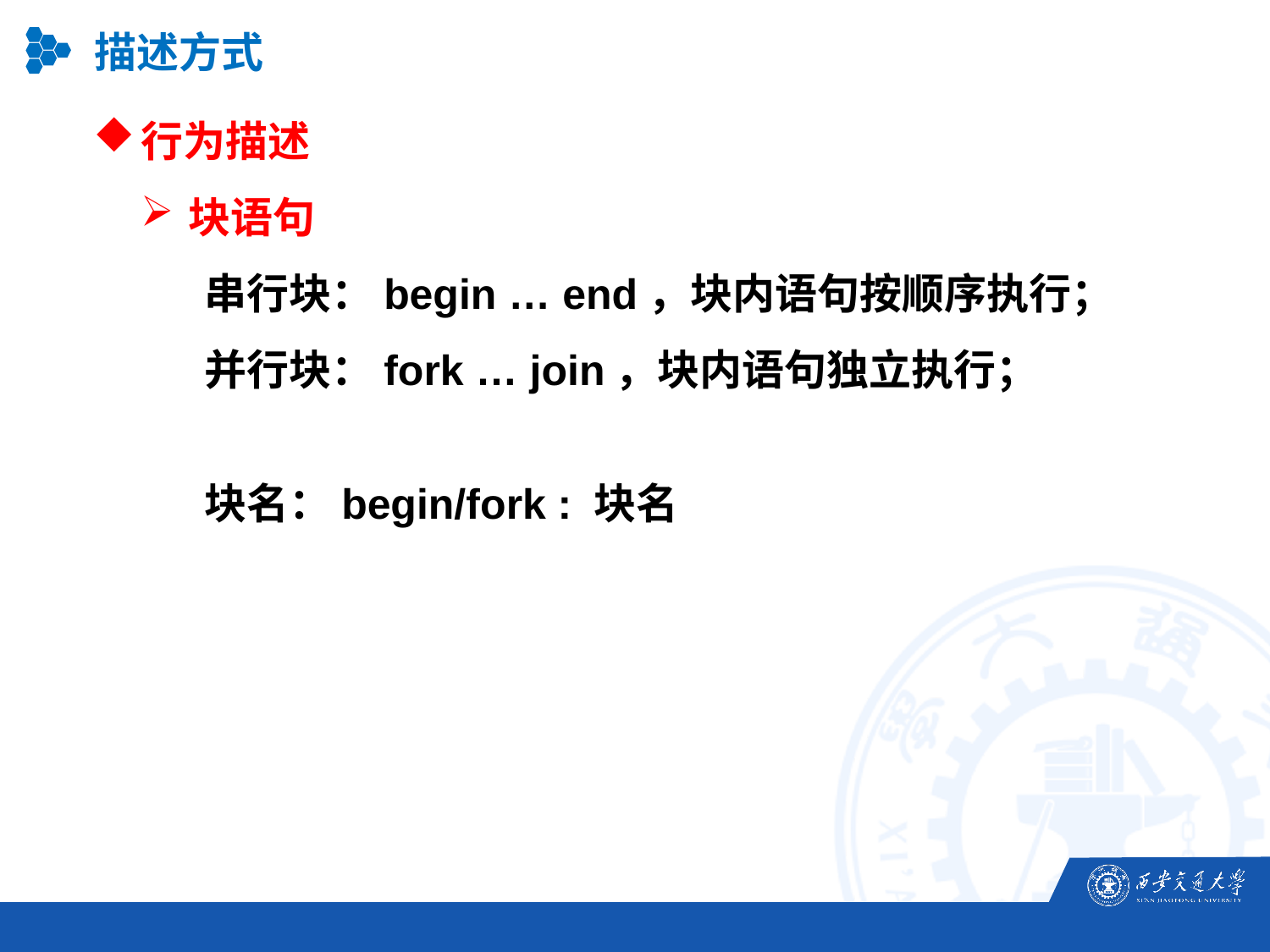

描述方式
行为描述
块语句
串行块：begin … end，块内语句按顺序执行；
并行块：fork … join，块内语句独立执行；

块名：begin/fork : 块名